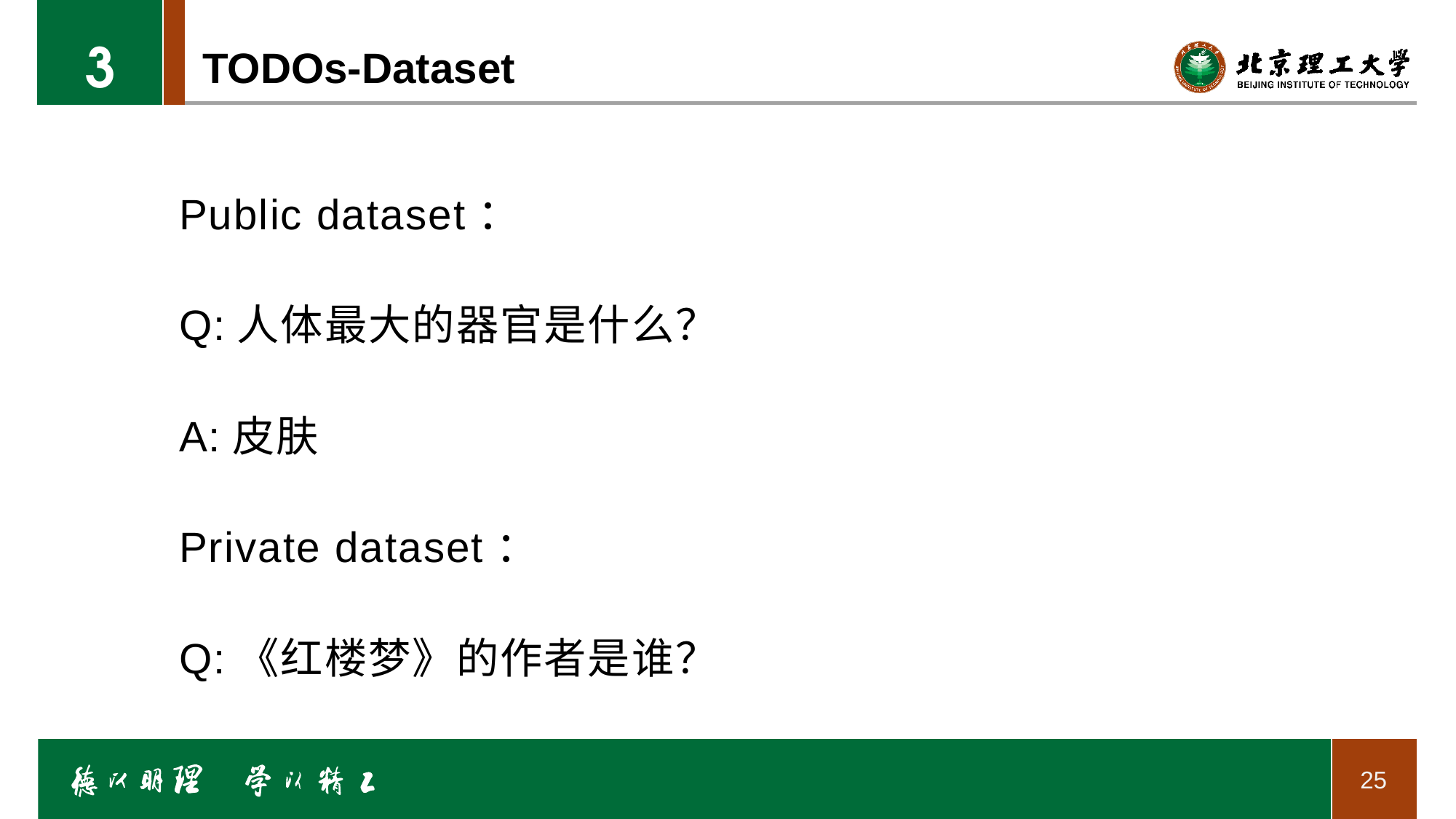

3
# TODOs-Dataset
Public dataset：
Q:人体最大的器官是什么？
A:皮肤
Private dataset：
Q:《红楼梦》的作者是谁？